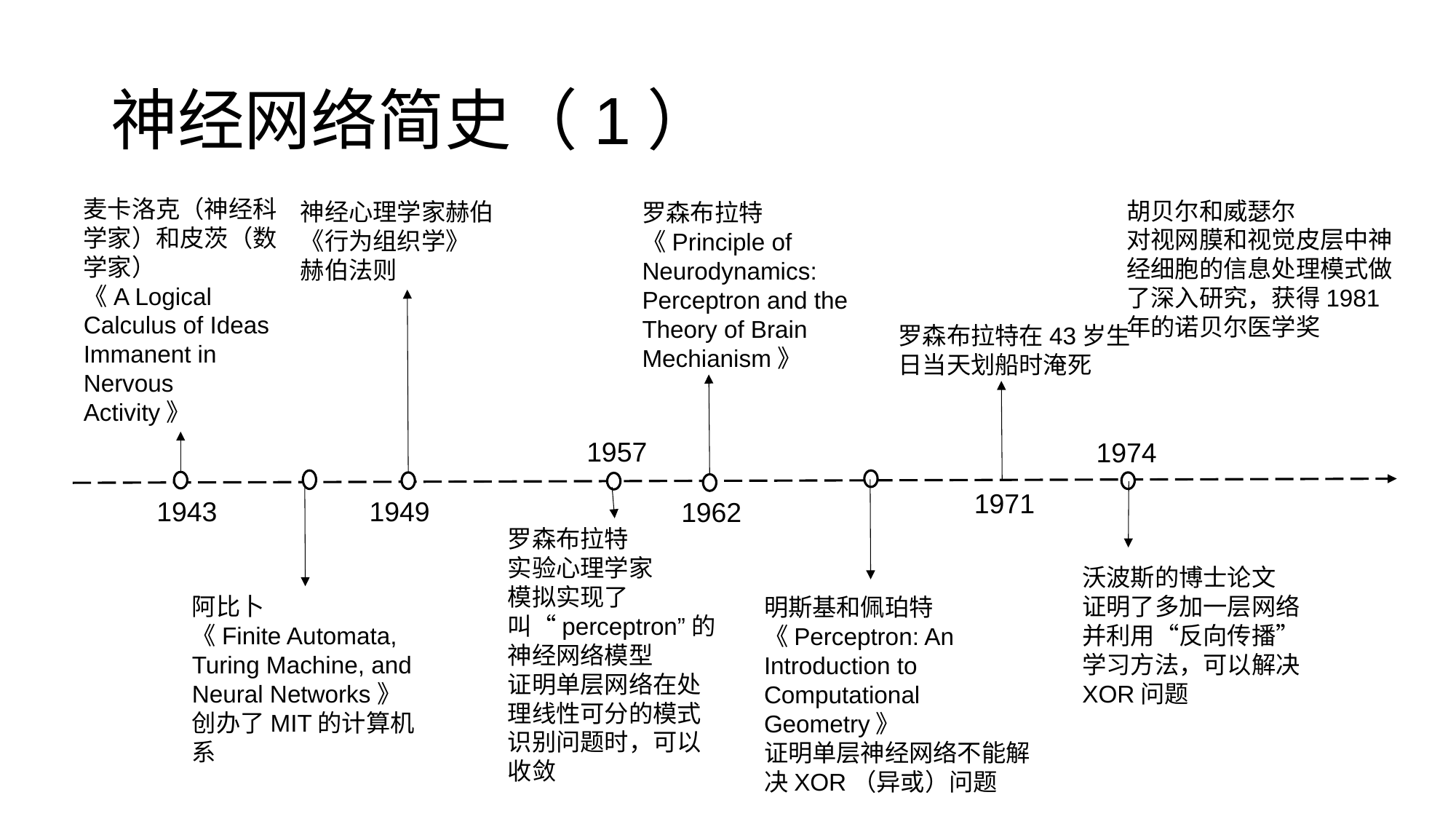

# 神经网络简史（1）
麦卡洛克（神经科学家）和皮茨（数学家）
《A Logical Calculus of Ideas Immanent in Nervous Activity》
胡贝尔和威瑟尔
对视网膜和视觉皮层中神经细胞的信息处理模式做了深入研究，获得1981年的诺贝尔医学奖
神经心理学家赫伯
《行为组织学》
赫伯法则
罗森布拉特
《Principle of Neurodynamics: Perceptron and the Theory of Brain Mechianism》
罗森布拉特在43岁生日当天划船时淹死
1957
1974

1971
1943
1949
1962
罗森布拉特
实验心理学家
模拟实现了叫“perceptron”的神经网络模型
证明单层网络在处理线性可分的模式识别问题时，可以收敛

沃波斯的博士论文
证明了多加一层网络并利用“反向传播”学习方法，可以解决XOR问题
阿比卜
《Finite Automata, Turing Machine, and Neural Networks》
创办了MIT的计算机系
明斯基和佩珀特
《Perceptron: An Introduction to Computational  Geometry》
证明单层神经网络不能解决XOR（异或）问题